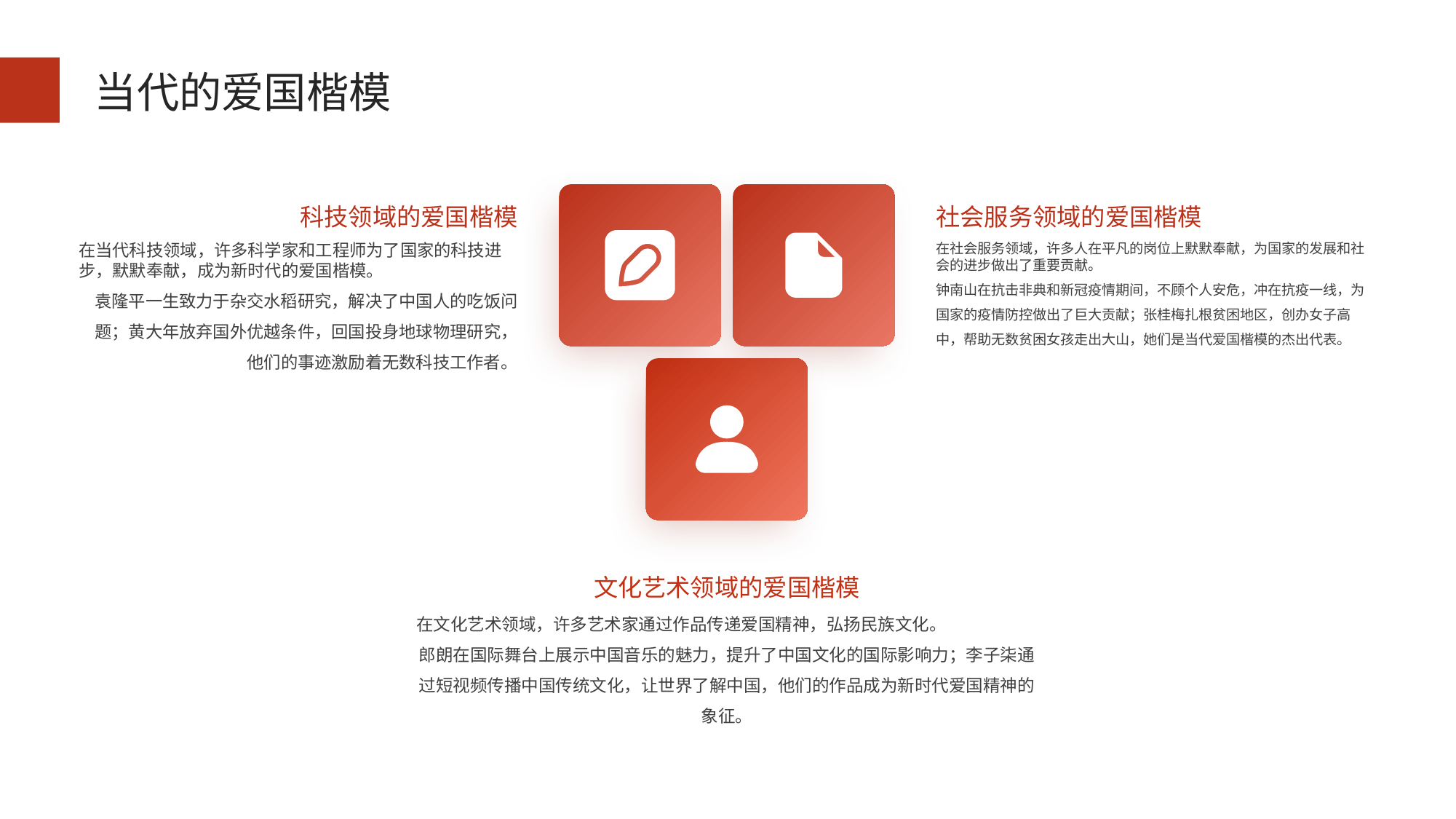

当代的爱国楷模
科技领域的爱国楷模
社会服务领域的爱国楷模

在当代科技领域，许多科学家和工程师为了国家的科技进步，默默奉献，成为新时代的爱国楷模。
袁隆平一生致力于杂交水稻研究，解决了中国人的吃饭问题；黄大年放弃国外优越条件，回国投身地球物理研究，他们的事迹激励着无数科技工作者。
在社会服务领域，许多人在平凡的岗位上默默奉献，为国家的发展和社会的进步做出了重要贡献。
钟南山在抗击非典和新冠疫情期间，不顾个人安危，冲在抗疫一线，为国家的疫情防控做出了巨大贡献；张桂梅扎根贫困地区，创办女子高中，帮助无数贫困女孩走出大山，她们是当代爱国楷模的杰出代表。

文化艺术领域的爱国楷模
在文化艺术领域，许多艺术家通过作品传递爱国精神，弘扬民族文化。
郎朗在国际舞台上展示中国音乐的魅力，提升了中国文化的国际影响力；李子柒通过短视频传播中国传统文化，让世界了解中国，他们的作品成为新时代爱国精神的象征。